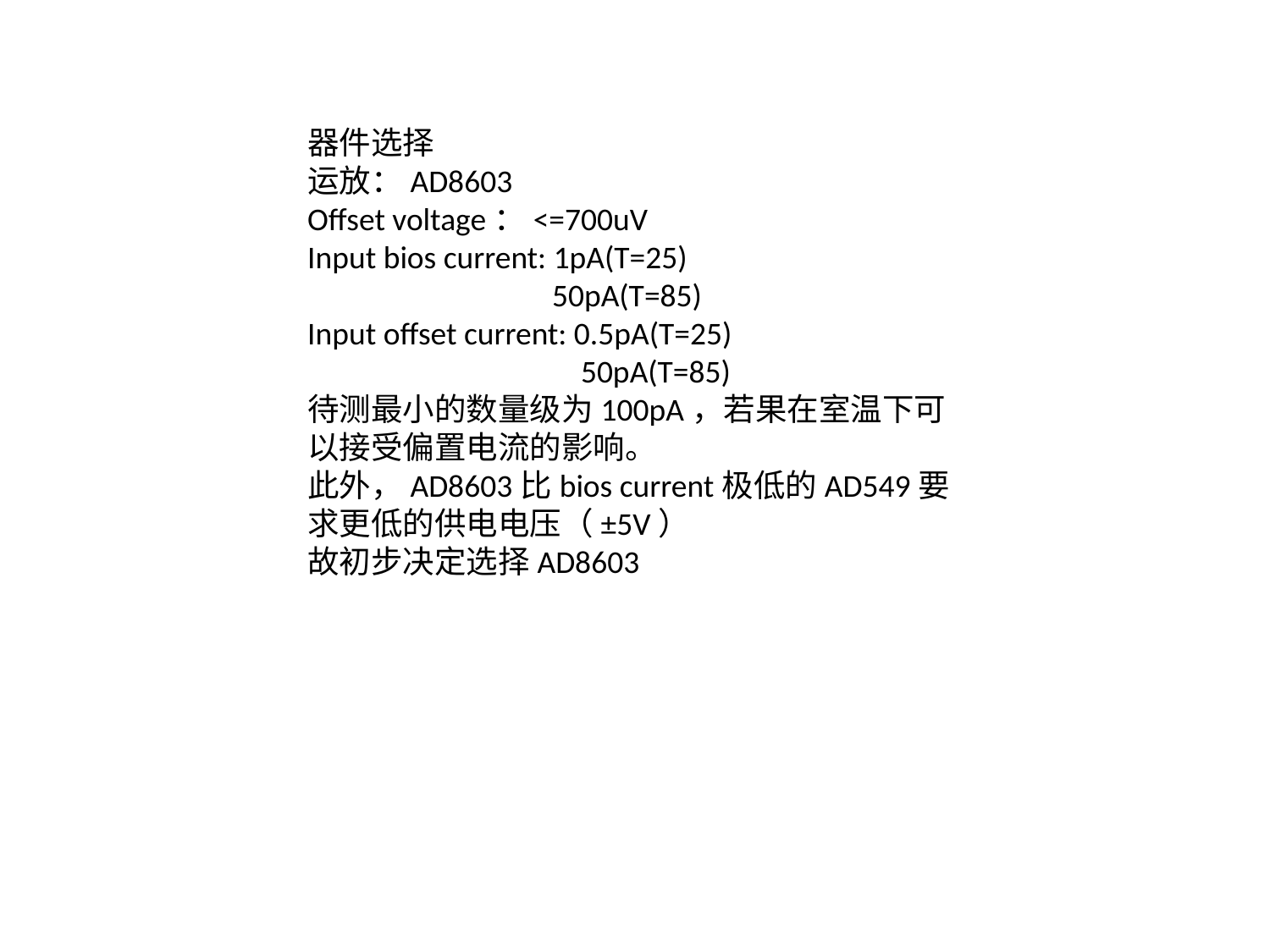

器件选择
运放：AD8603
Offset voltage：<=700uV
Input bios current: 1pA(T=25)
                                  50pA(T=85)
Input offset current: 0.5pA(T=25)
                                      50pA(T=85)
待测最小的数量级为100pA，若果在室温下可以接受偏置电流的影响。
此外，AD8603比bios current极低的AD549要求更低的供电电压（±5V）
故初步决定选择AD8603